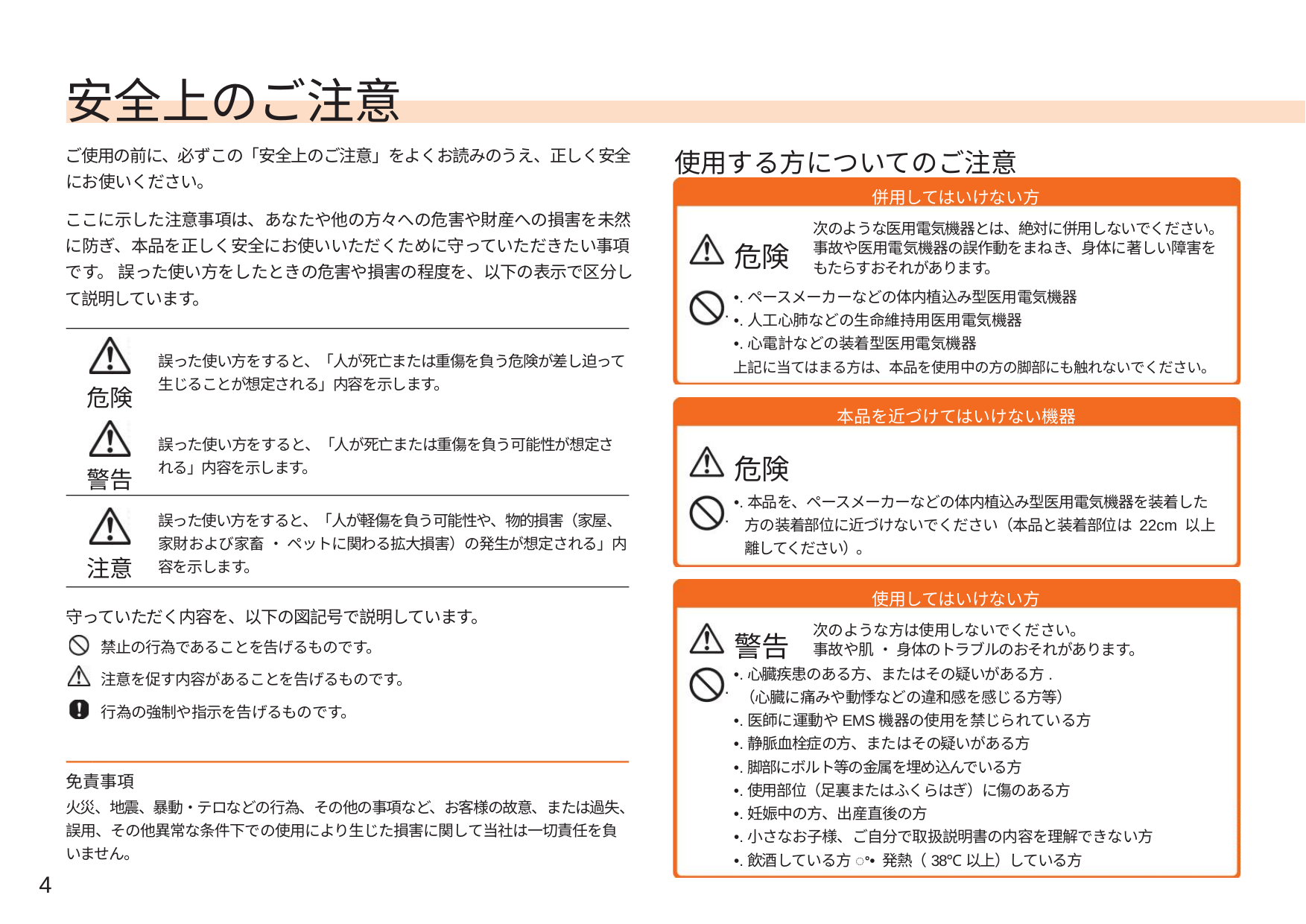

安全上のご注意

使用する方についてのご注意
ご使用の前に、必ずこの「安全上のご注意」をよくお読みのうえ、正しく安全
にお使いください。

併用してはいけない方
ここに示した注意事項は、あなたや他の方々への危害や財産への損害を未然
に防ぎ、本品を正しく安全にお使いいただくために守っていただきたい事項
です。 誤った使い方をしたときの危害や損害の程度を、以下の表示で区分し
て説明しています。
次のような医用電気機器とは、絶対に併用しないでください。
危険
事故や医用電気機器の誤作動をまねき、身体に著しい障害を
もたらすおそれがあります。
•.ペースメーカーなどの体内植込み型医用電気機器
•.人工心肺などの生命維持用医用電気機器
•.心電計などの装着型医用電気機器
.

誤った使い方をすると、「人が死亡または重傷を負う危険が差し迫って
生じることが想定される」内容を示します。
上記に当てはまる方は、本品を使用中の方の脚部にも触れないでください。
危険
警告

本品を近づけてはいけない機器

誤った使い方をすると、「人が死亡または重傷を負う可能性が想定さ
れる」内容を示します。
危険
•.本品を、ペースメーカーなどの体内植込み型医用電気機器を装着した
方の装着部位に近づけないでください（本品と装着部位は 22cm 以上
離してください）。

.
.
誤った使い方をすると、「人が軽傷を負う可能性や、物的損害（家屋、
家財および家畜 ・ ペットに関わる拡大損害）の発生が想定される」内
容を示します。

注意

使用してはいけない方

守っていただく内容を、以下の図記号で説明しています。
禁止の行為であることを告げるものです。
次のような方は使用しないでください。
警告
事故や肌 ・ 身体のトラブルのおそれがあります。

•.心臓疾患のある方、またはその疑いがある方.
（心臓に痛みや動悸などの違和感を感じる方等）
•.医師に運動やEMS機器の使用を禁じられている方
•.静脈血栓症の方、またはその疑いがある方
•.脚部にボルト等の金属を埋め込んでいる方
•.使用部位（足裏またはふくらはぎ）に傷のある方
•.妊娠中の方、出産直後の方
注意を促す内容があることを告げるものです。
行為の強制や指示を告げるものです。

免責事項
火災、地震、暴動・テロなどの行為、その他の事項など、お客様の故意、または過失、
誤用、その他異常な条件下での使用により生じた損害に関して当社は一切責任を負
いません。
•.小さなお子様、ご自分で取扱説明書の内容を理解できない方
•.飲酒している方ꢀ• 発熱（38℃以上）している方
4